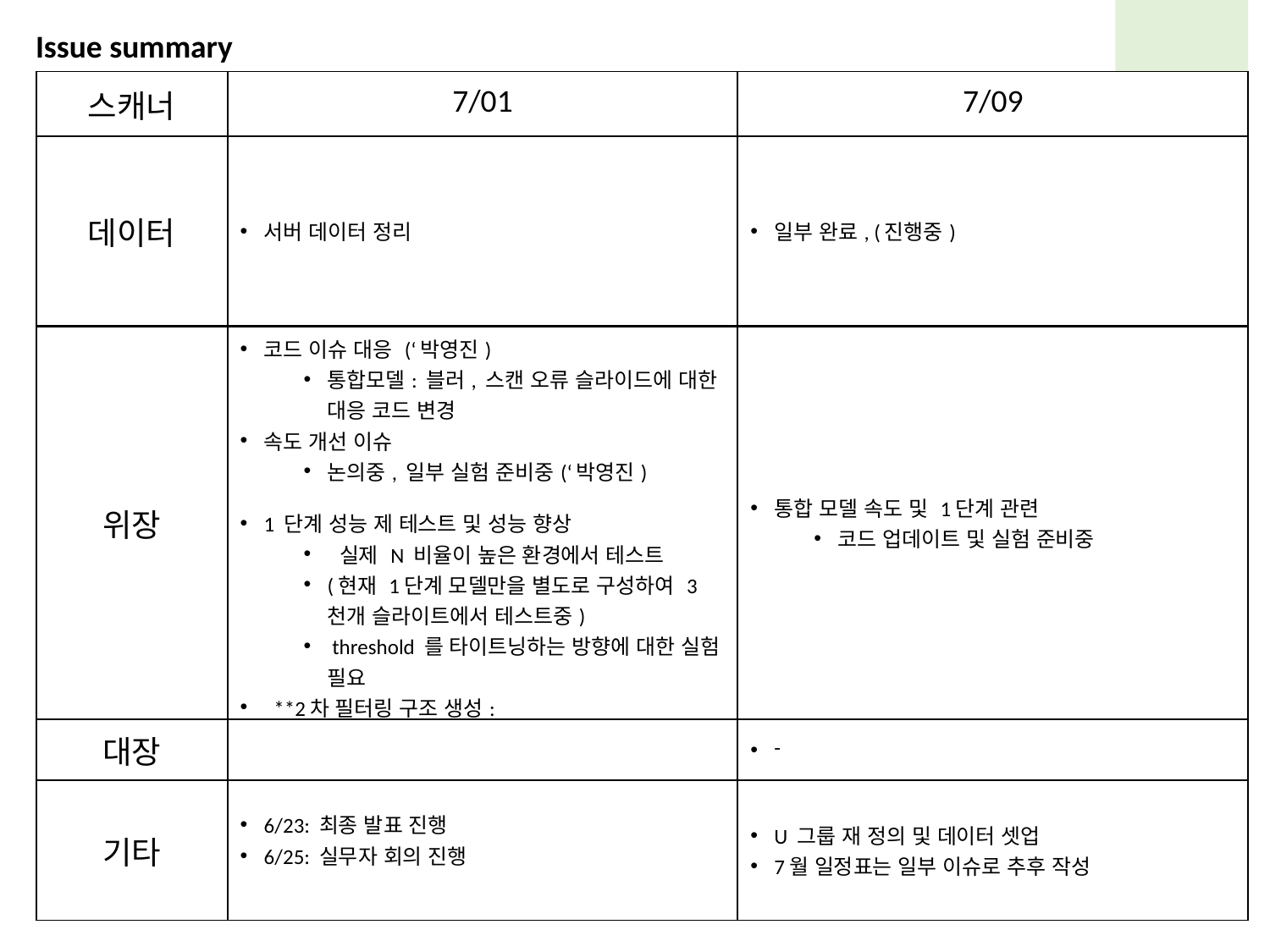

Issue summary
| 스캐너 | 7/01 | 7/09 |
| --- | --- | --- |
| 데이터 | 서버 데이터 정리 | 일부 완료, (진행중) |
| 위장 | 코드 이슈 대응 (‘박영진) 통합모델: 블러, 스캔 오류 슬라이드에 대한 대응 코드 변경 속도 개선 이슈 논의중, 일부 실험 준비중(‘박영진) 1 단계 성능 제 테스트 및 성능 향상 실제 N 비율이 높은 환경에서 테스트 (현재 1단계 모델만을 별도로 구성하여 3천개 슬라이트에서 테스트중) threshold 를 타이트닝하는 방향에 대한 실험 필요 \*\*2차 필터링 구조 생성: 조직의 위치, 혹은 기타 정보를 활용하여, N/ab 분류에 대한 성능 강화 | 통합 모델 속도 및 1단계 관련 코드 업데이트 및 실험 준비중 |
| --- | --- | --- |
| 대장 |  | - |
| 기타 | 6/23: 최종 발표 진행 6/25: 실무자 회의 진행 | U 그룹 재 정의 및 데이터 셋업 7월 일정표는 일부 이슈로 추후 작성 |